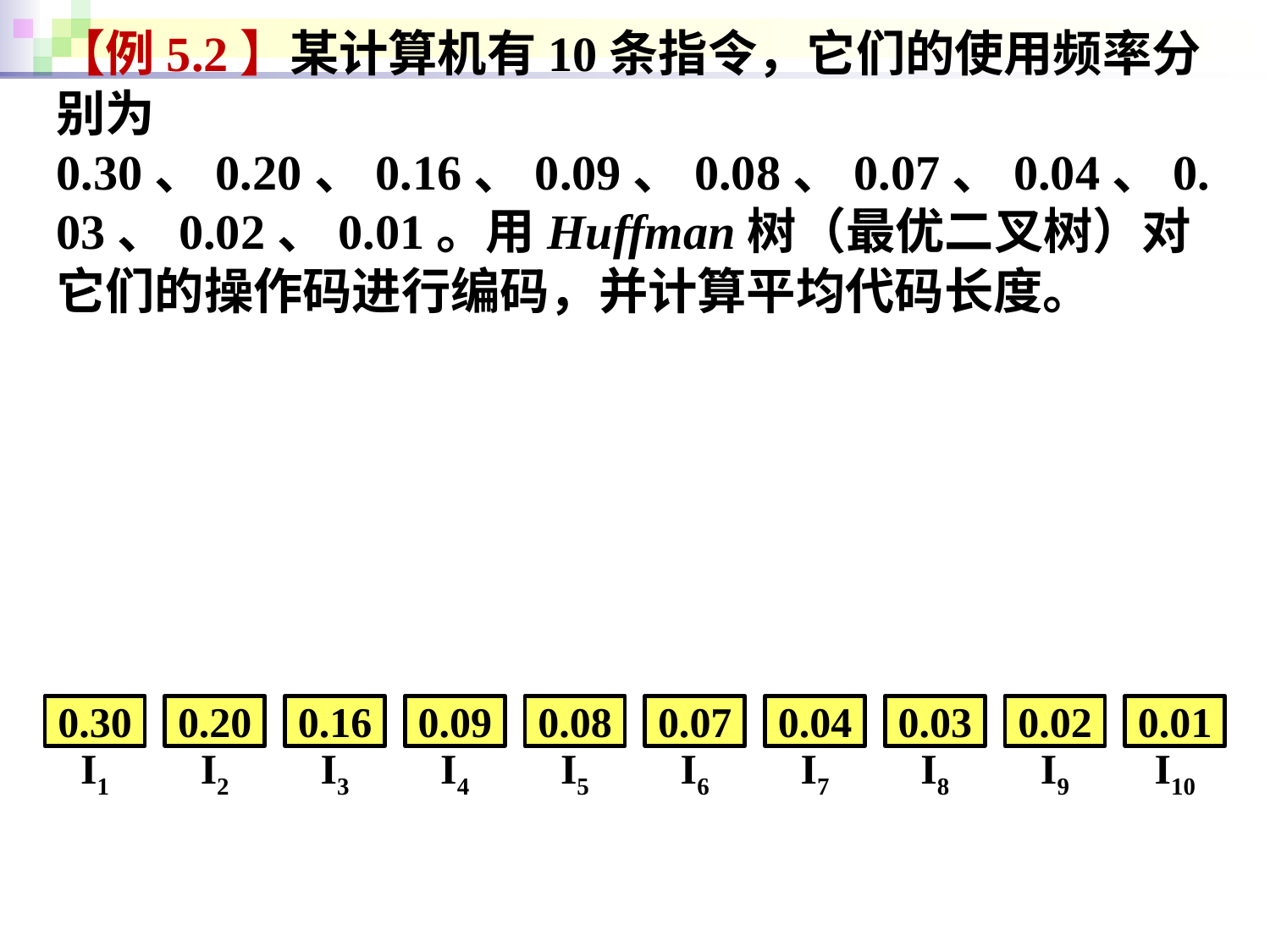

【例5.2】某计算机有10条指令，它们的使用频率分别为0.30、0.20、0.16、0.09、0.08、0.07、0.04、0.03、0.02、0.01。用Huffman树（最优二叉树）对它们的操作码进行编码，并计算平均代码长度。
0.09
I4
0.03
I8
0.01
I10
0.20
I2
0.16
I3
0.07
I6
0.04
I7
0.02
I9
0.30
I1
0.08
I5
58